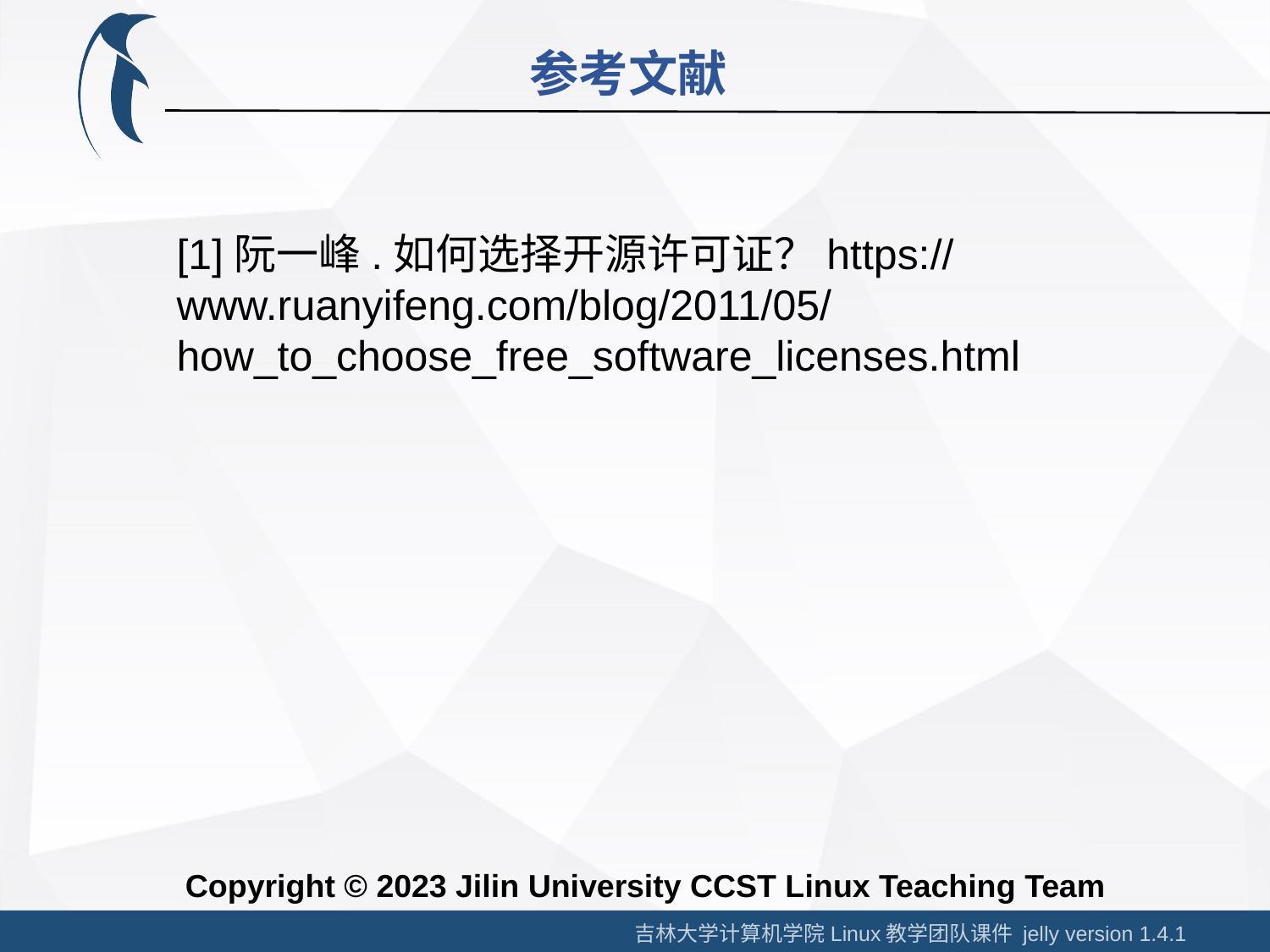

参考文献
[1]阮一峰.如何选择开源许可证？https://www.ruanyifeng.com/blog/2011/05/how_to_choose_free_software_licenses.html
Copyright © 2023 Jilin University CCST Linux Teaching Team